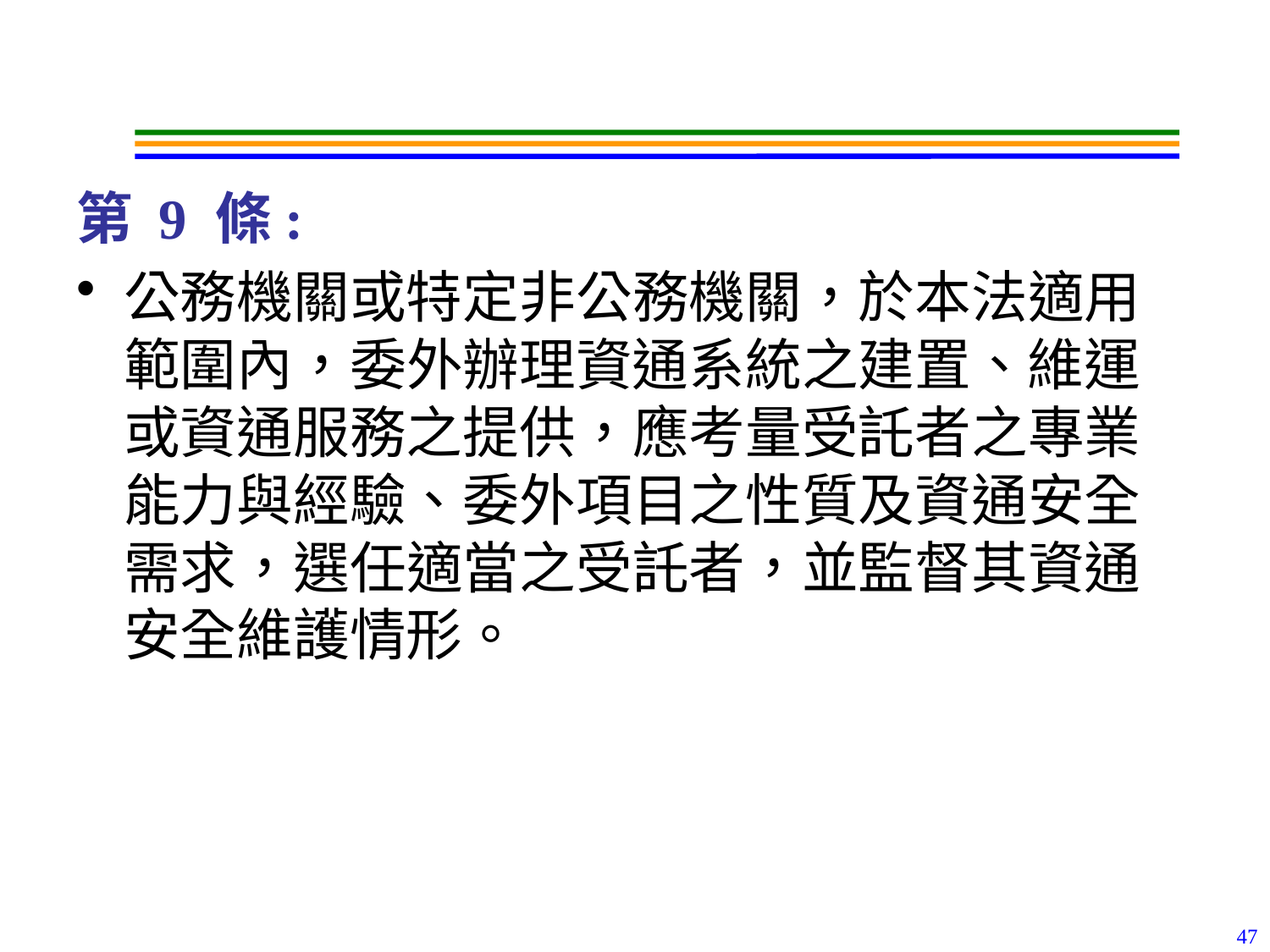

#
第 9 條:
公務機關或特定非公務機關，於本法適用範圍內，委外辦理資通系統之建置、維運或資通服務之提供，應考量受託者之專業能力與經驗、委外項目之性質及資通安全需求，選任適當之受託者，並監督其資通安全維護情形。

47